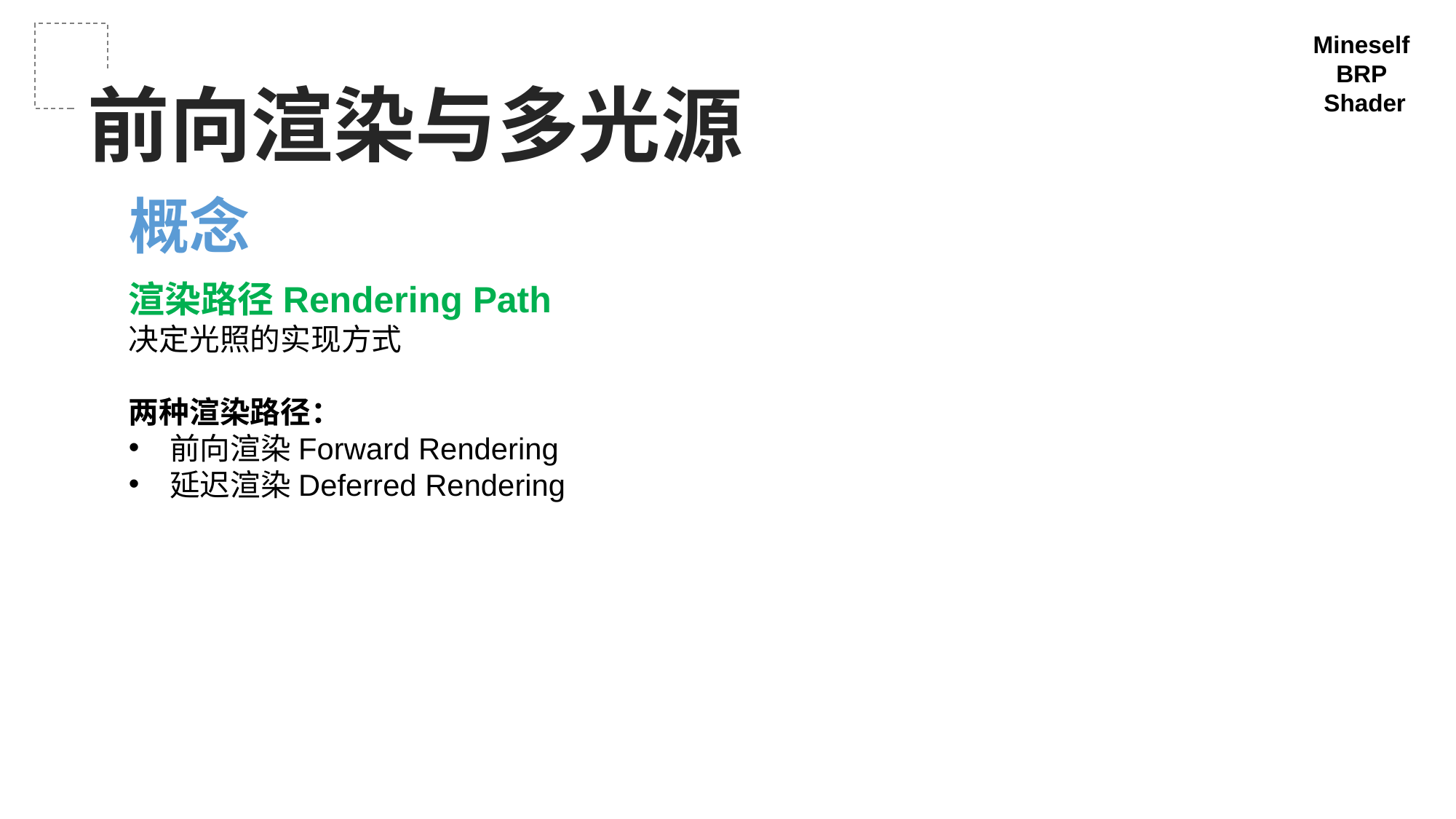

Mineself
BRP
Shader

前向渲染与多光源
概念
渲染路径Rendering Path
决定光照的实现方式

两种渲染路径：
前向渲染Forward Rendering
延迟渲染Deferred Rendering